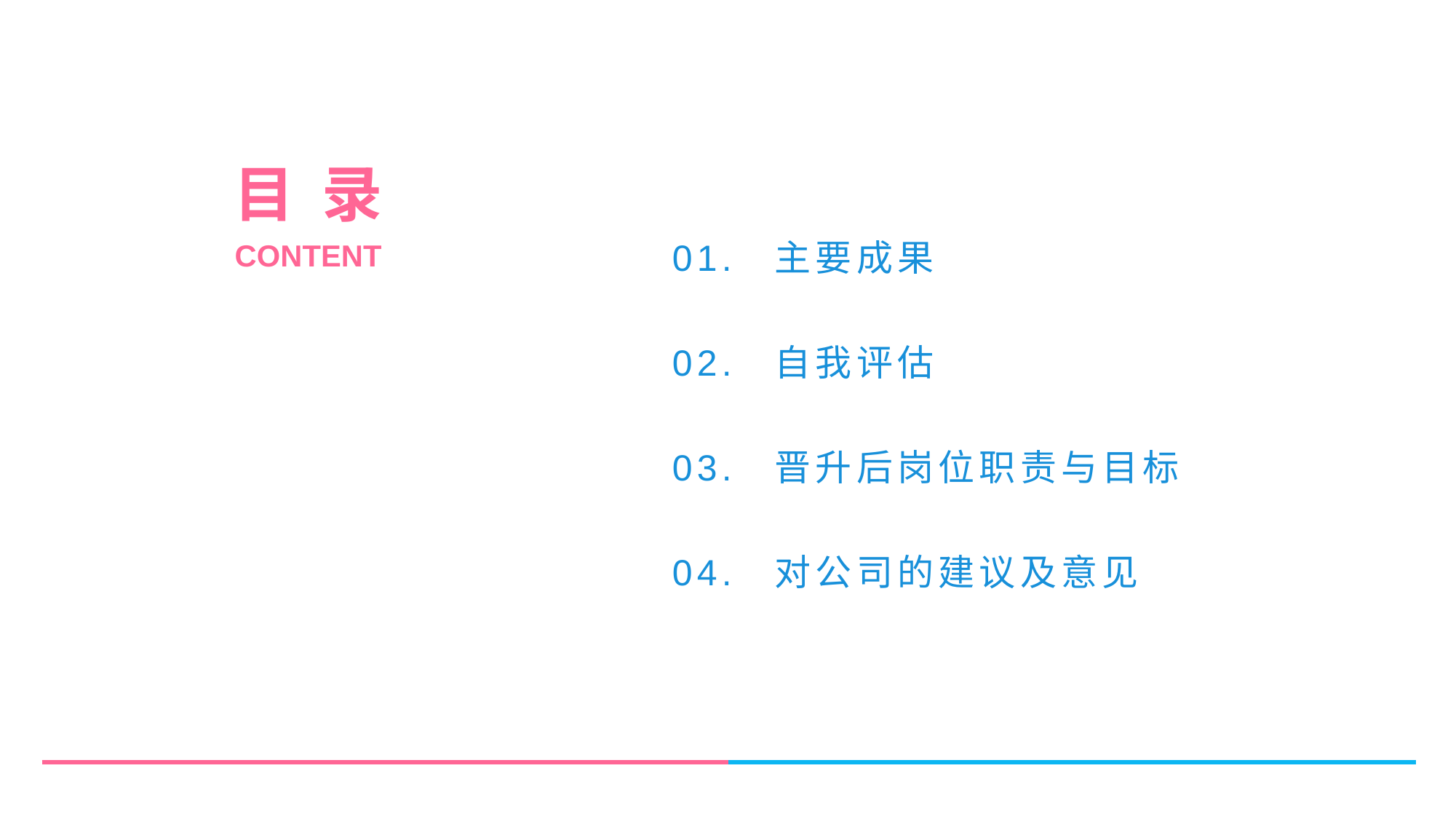

01.  主要成果

02.  自我评估

03.  晋升后岗位职责与目标

04.  对公司的建议及意见